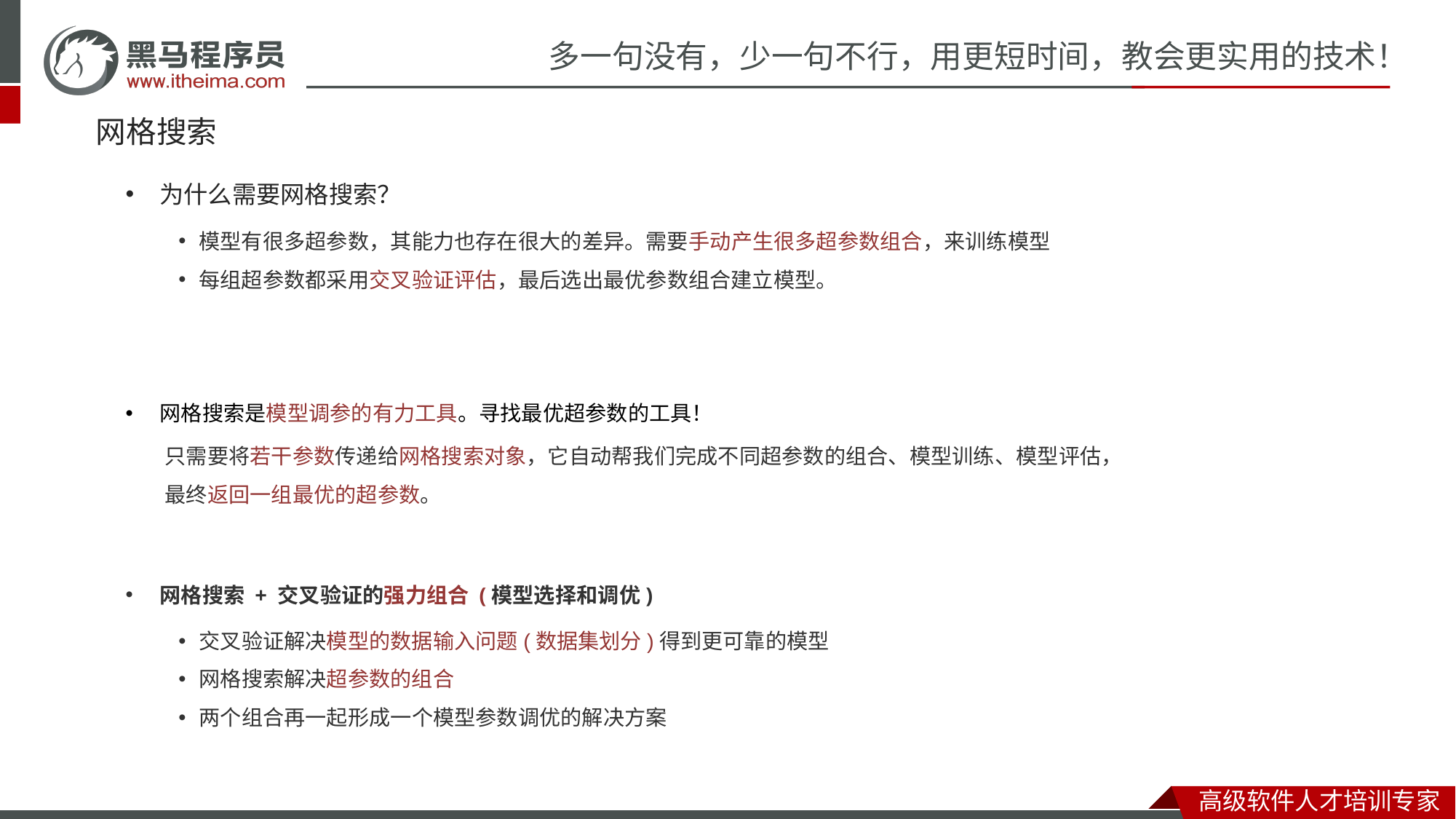

# 网格搜索
为什么需要网格搜索？
模型有很多超参数，其能力也存在很大的差异。需要手动产生很多超参数组合，来训练模型
每组超参数都采用交叉验证评估，最后选出最优参数组合建立模型。
网格搜索是模型调参的有力工具。寻找最优超参数的工具！
只需要将若干参数传递给网格搜索对象，它自动帮我们完成不同超参数的组合、模型训练、模型评估，最终返回一组最优的超参数。
网格搜索 + 交叉验证的强力组合 (模型选择和调优)
交叉验证解决模型的数据输入问题(数据集划分)得到更可靠的模型
网格搜索解决超参数的组合
两个组合再一起形成一个模型参数调优的解决方案